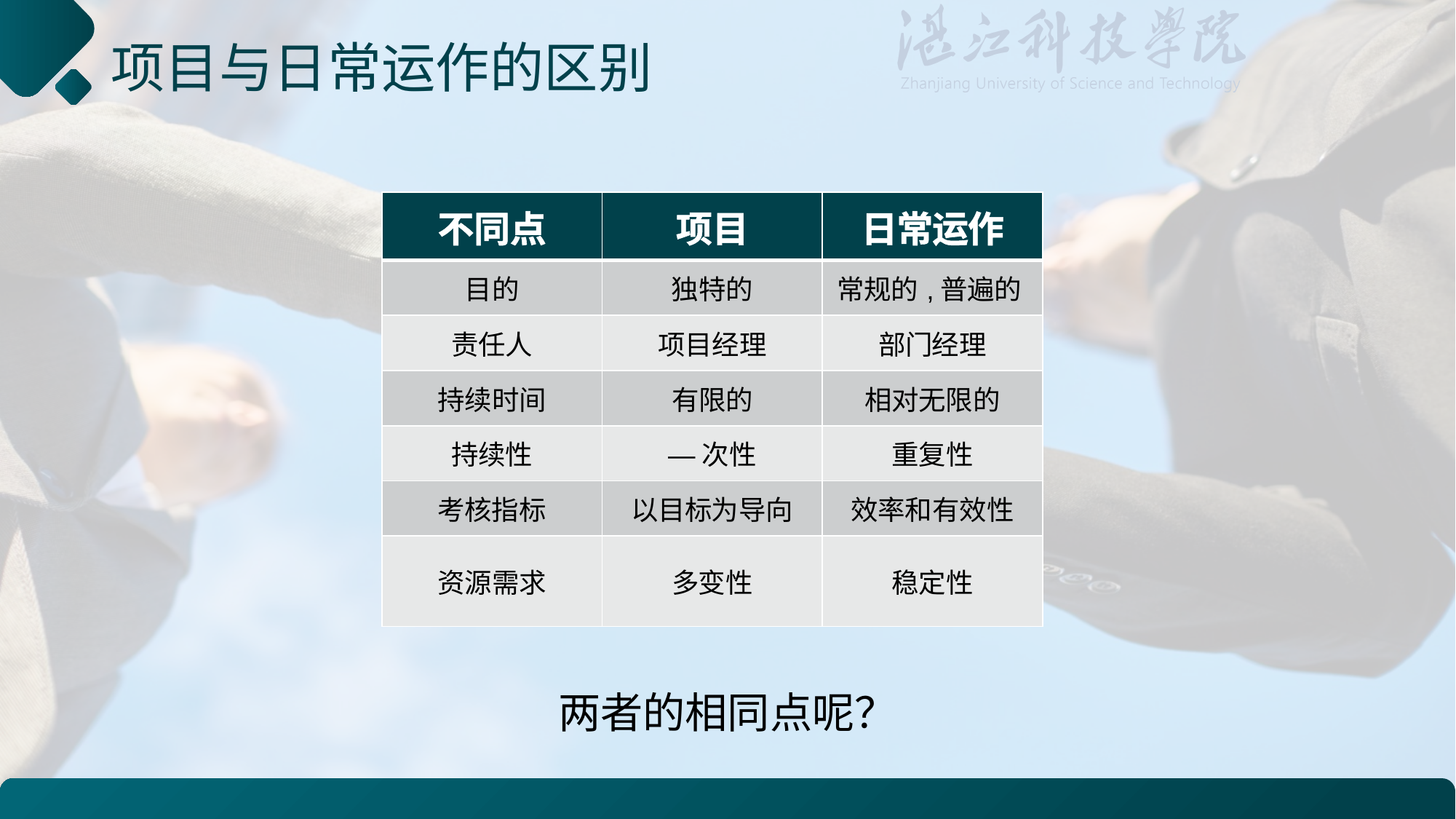

# 项目与日常运作的区别
| 不同点 | 项目 | 日常运作 |
| --- | --- | --- |
| 目的 | 独特的 | 常规的,普遍的 |
| 责任人 | 项目经理 | 部门经理 |
| 持续时间 | 有限的 | 相对无限的 |
| 持续性 | —次性 | 重复性 |
| 考核指标 | 以目标为导向 | 效率和有效性 |
| 资源需求 | 多变性 | 稳定性 |
两者的相同点呢？